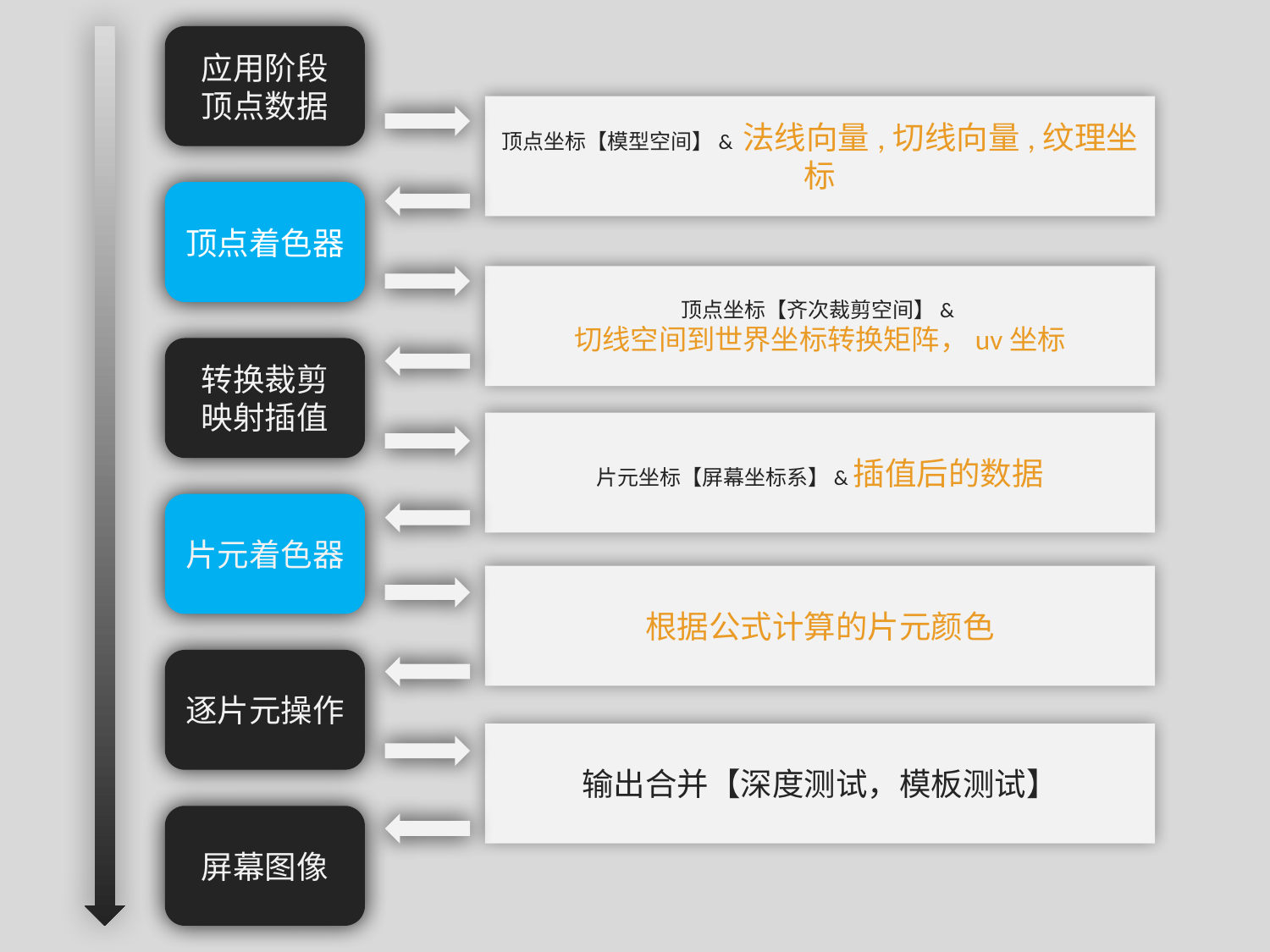

应用阶段
顶点数据
顶点坐标【模型空间】& 法线向量,切线向量,纹理坐标

顶点着色器

顶点坐标【齐次裁剪空间】&
切线空间到世界坐标转换矩阵，uv坐标
转换裁剪
映射插值

片元坐标【屏幕坐标系】&插值后的数据

片元着色器

根据公式计算的片元颜色

逐片元操作

输出合并【深度测试，模板测试】

屏幕图像